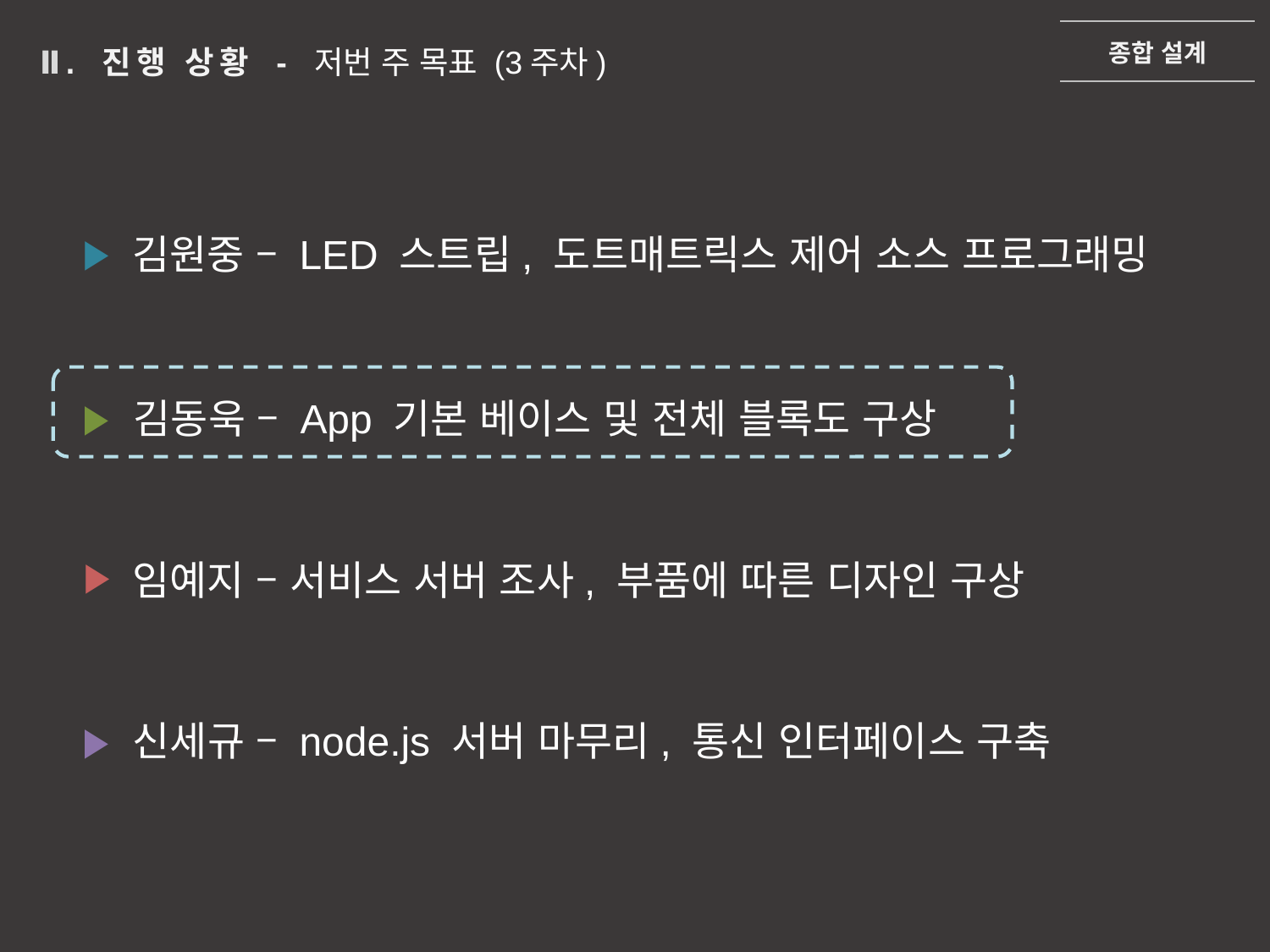

종합 설계
Ⅱ. 진행 상황 - 저번 주 목표 (3주차)

▶
김원중 – LED 스트립, 도트매트릭스 제어 소스 프로그래밍

▶
김동욱 – App 기본 베이스 및 전체 블록도 구상
▶
임예지 – 서비스 서버 조사, 부품에 따른 디자인 구상
▶
신세규 – node.js 서버 마무리, 통신 인터페이스 구축